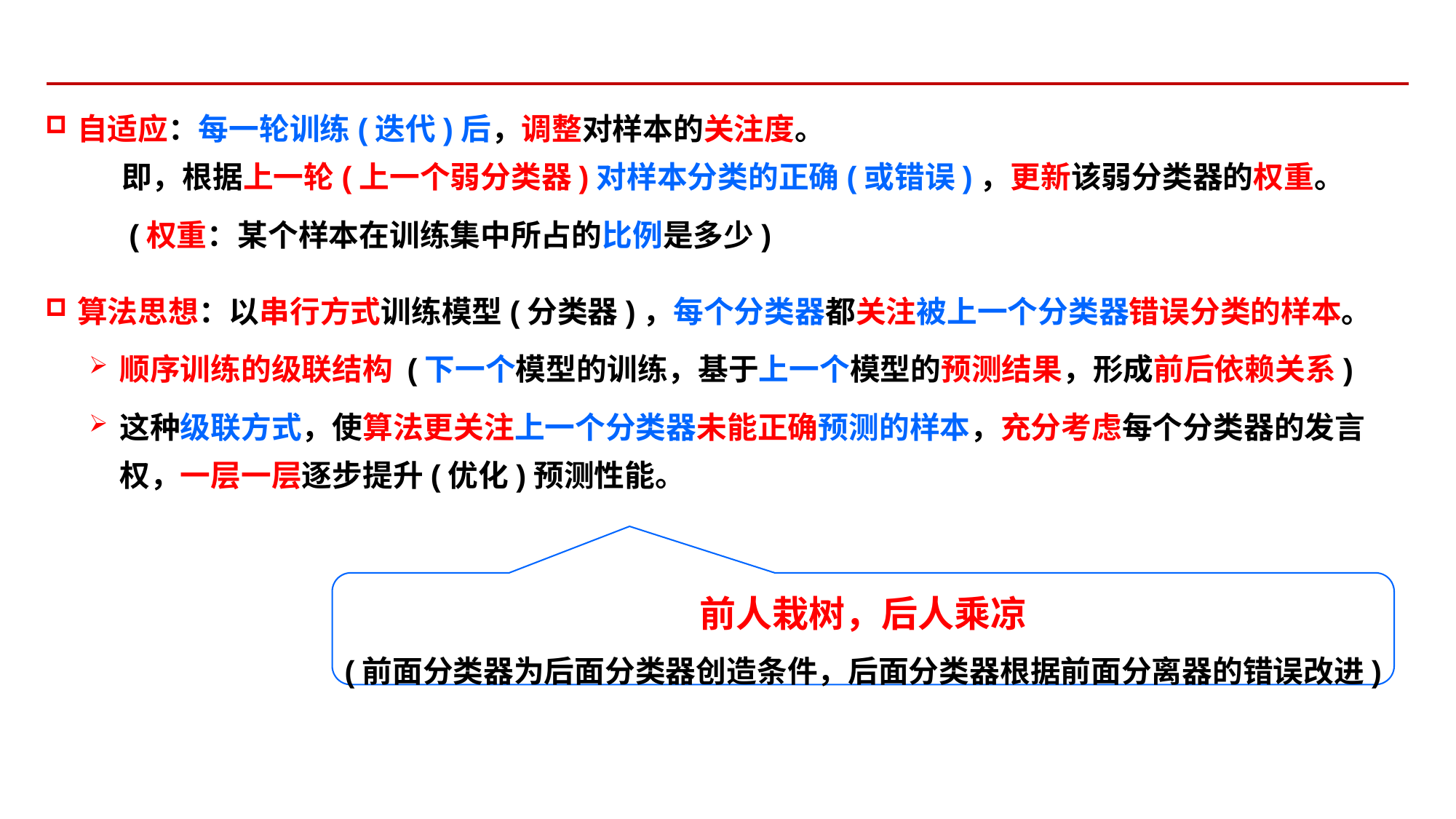

自适应：每一轮训练(迭代)后，调整对样本的关注度。
          即，根据上一轮(上一个弱分类器)对样本分类的正确(或错误)，更新该弱分类器的权重。
          (权重：某个样本在训练集中所占的比例是多少)
算法思想：以串行方式训练模型(分类器)，每个分类器都关注被上一个分类器错误分类的样本。
顺序训练的级联结构 (下一个模型的训练，基于上一个模型的预测结果，形成前后依赖关系)
这种级联方式，使算法更关注上一个分类器未能正确预测的样本，充分考虑每个分类器的发言权，一层一层逐步提升(优化)预测性能。
前人栽树，后人乘凉
(前面分类器为后面分类器创造条件，后面分类器根据前面分离器的错误改进)